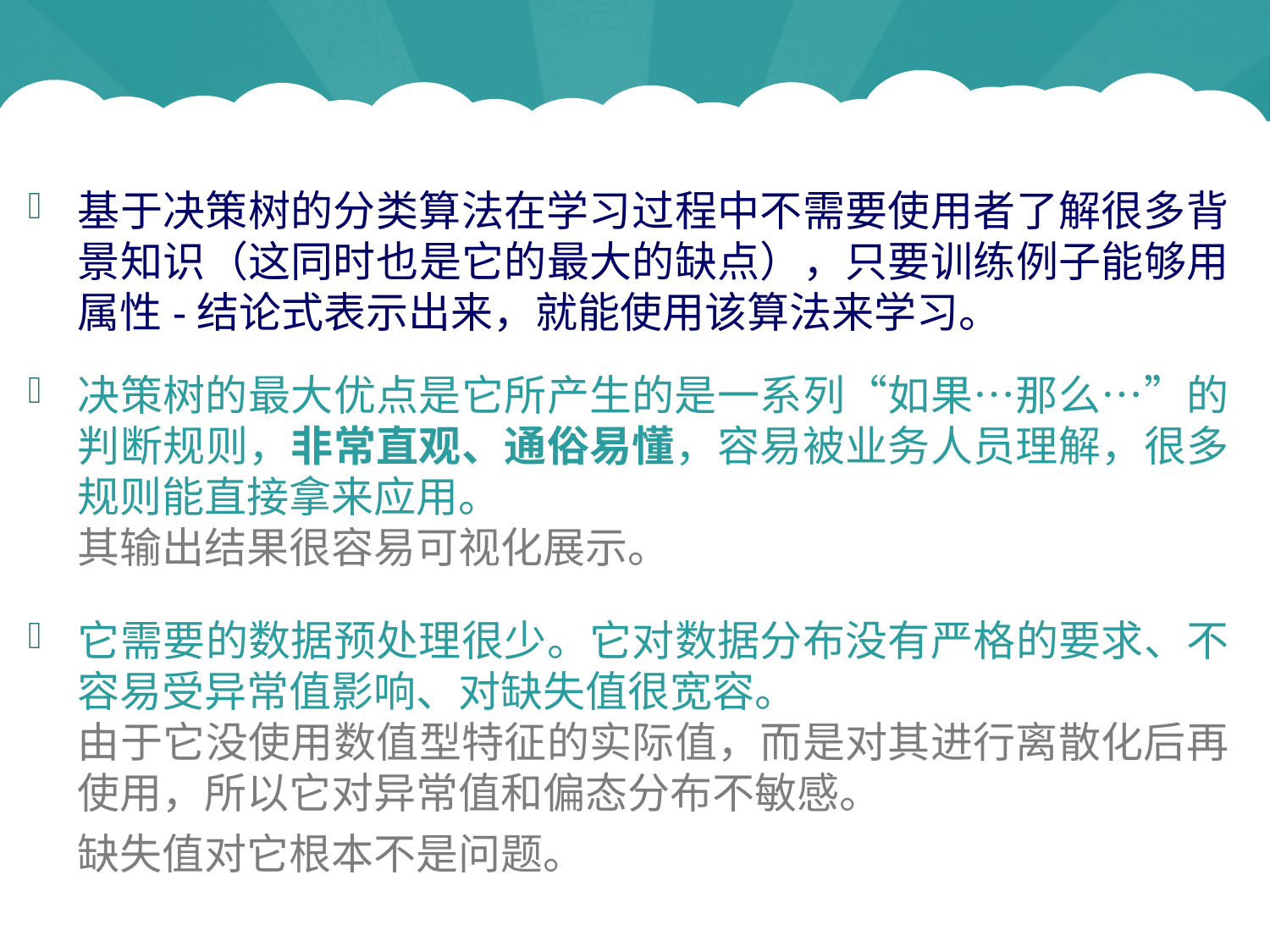

#
基于决策树的分类算法在学习过程中不需要使用者了解很多背景知识（这同时也是它的最大的缺点），只要训练例子能够用属性-结论式表示出来，就能使用该算法来学习。
决策树的最大优点是它所产生的是一系列“如果…那么…”的判断规则，非常直观、通俗易懂，容易被业务人员理解，很多规则能直接拿来应用。
其输出结果很容易可视化展示。
它需要的数据预处理很少。它对数据分布没有严格的要求、不容易受异常值影响、对缺失值很宽容。
由于它没使用数值型特征的实际值，而是对其进行离散化后再使用，所以它对异常值和偏态分布不敏感。
缺失值对它根本不是问题。